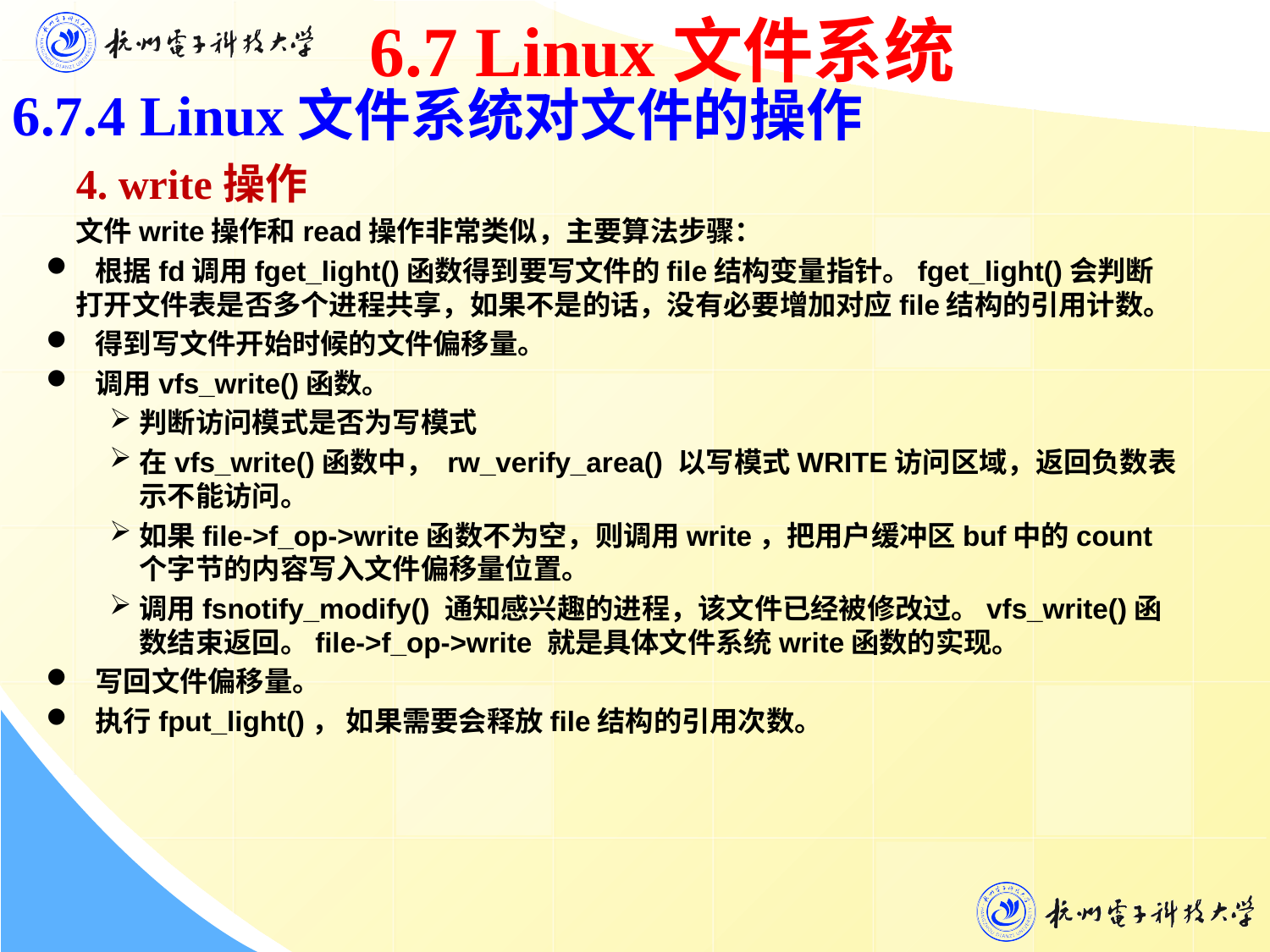

6.7 Linux文件系统
6.7.4 Linux文件系统对文件的操作
      4. write操作
文件write操作和read操作非常类似，主要算法步骤：
  根据fd调用fget_light()函数得到要写文件的file结构变量指针。fget_light()会判断打开文件表是否多个进程共享，如果不是的话，没有必要增加对应file结构的引用计数。
  得到写文件开始时候的文件偏移量。
  调用vfs_write()函数。
判断访问模式是否为写模式
在vfs_write()函数中， rw_verify_area() 以写模式WRITE访问区域，返回负数表示不能访问。
如果file->f_op->write函数不为空，则调用write，把用户缓冲区buf中的count个字节的内容写入文件偏移量位置。
调用fsnotify_modify() 通知感兴趣的进程，该文件已经被修改过。vfs_write()函数结束返回。file->f_op->write 就是具体文件系统write函数的实现。
  写回文件偏移量。
  执行fput_light()， 如果需要会释放file结构的引用次数。